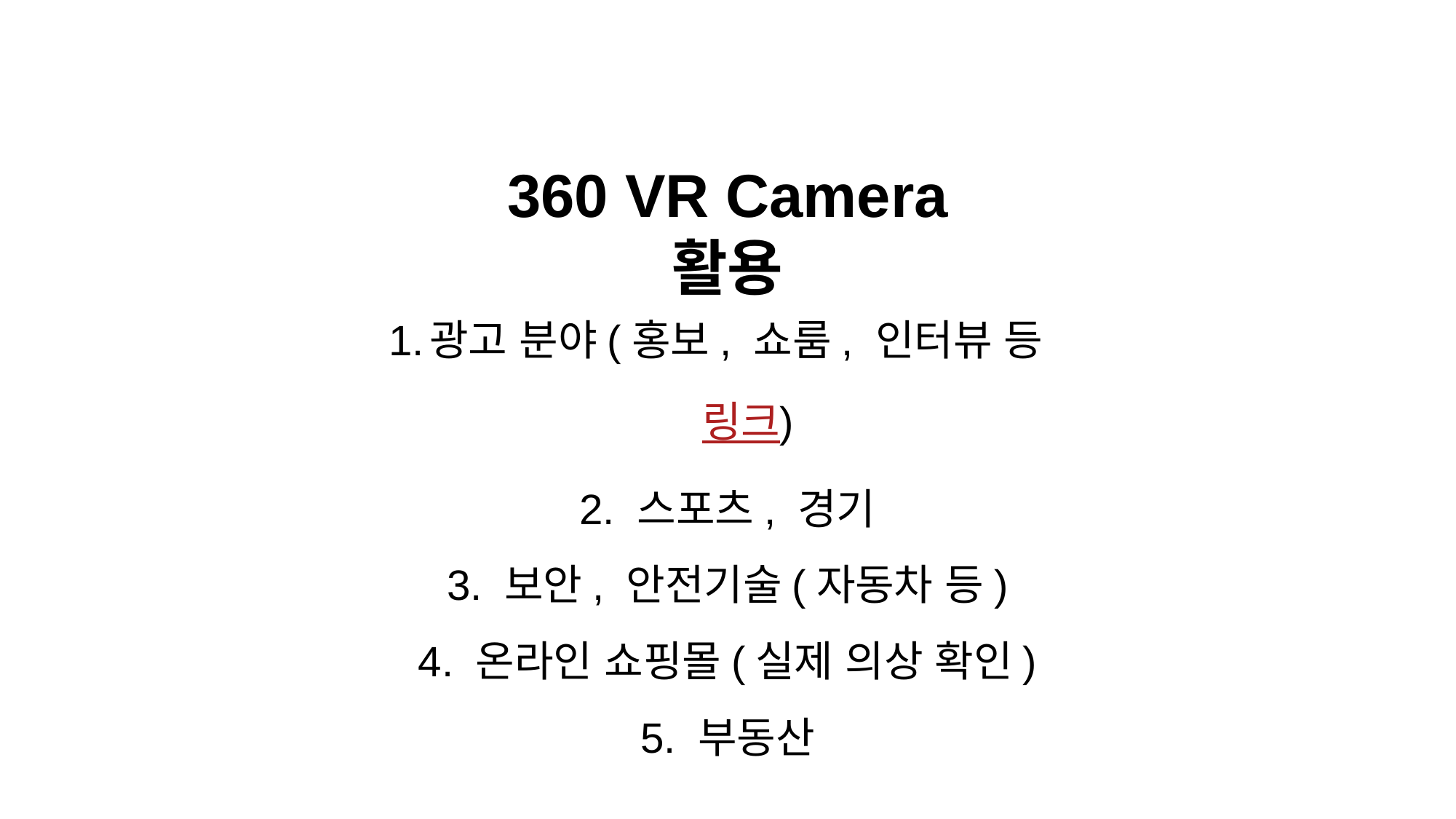

360 VR Camera 활용
광고 분야(홍보, 쇼룸, 인터뷰 등  링크)
2. 스포츠, 경기
3. 보안, 안전기술(자동차 등)
4. 온라인 쇼핑몰(실제 의상 확인)
5. 부동산